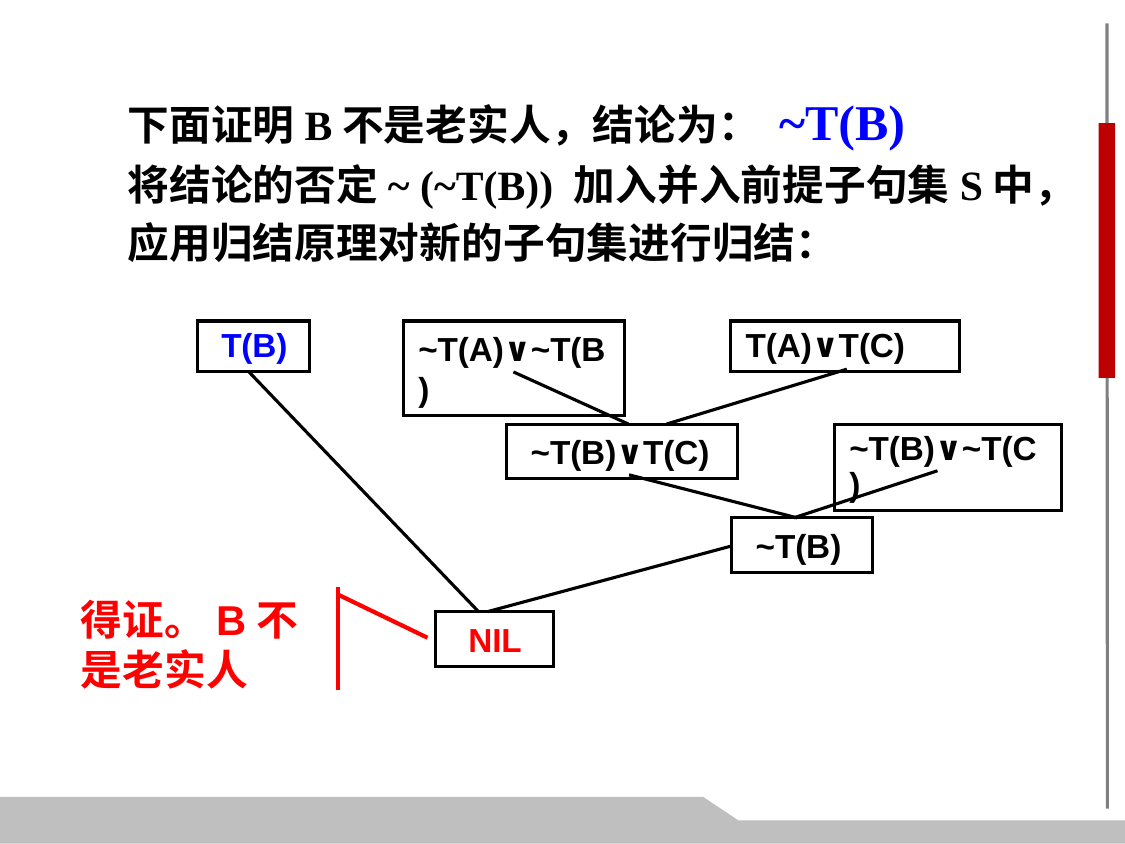

下面证明B不是老实人，结论为： ~T(B)
将结论的否定~ (~T(B)) 加入并入前提子句集S中，
应用归结原理对新的子句集进行归结：

 T(B)
~T(A)∨~T(B)
T(A)∨T(C)

 ~T(B)∨T(C)
~T(B)∨~T(C)

 ~T(B)

  NIL
得证。B不是老实人